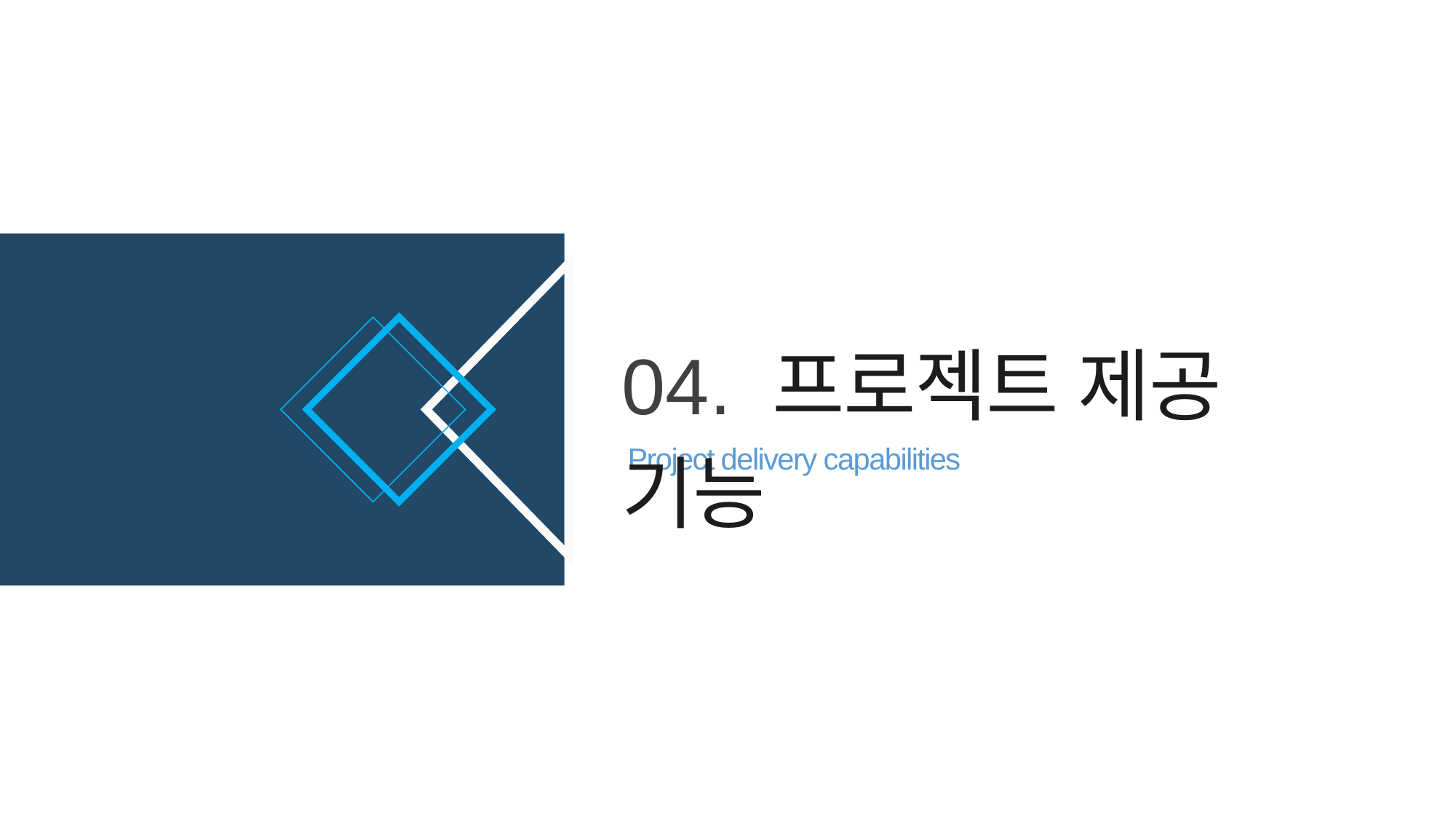

04. 프로젝트 제공 기능
Project delivery capabilities